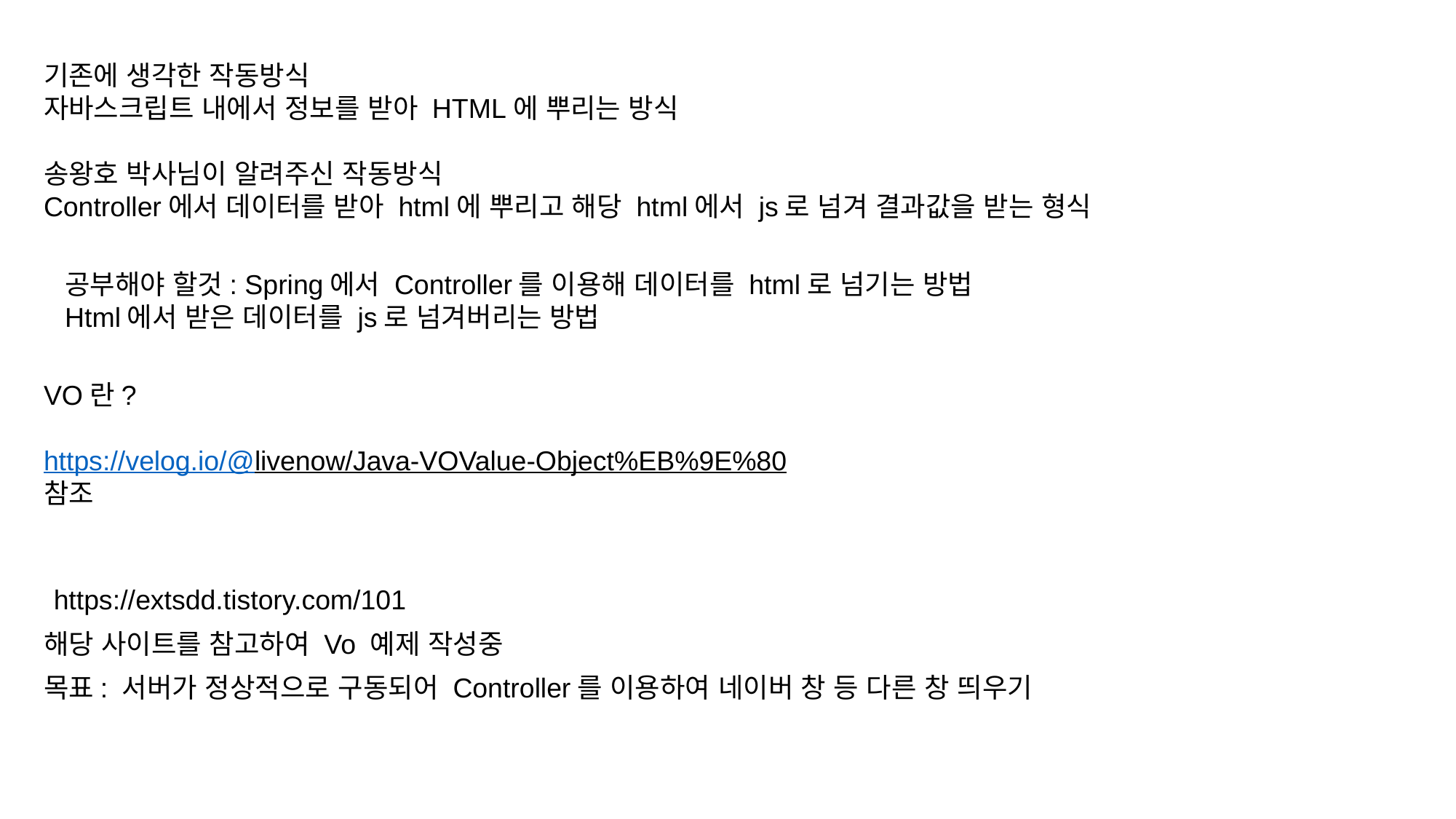

기존에 생각한 작동방식
자바스크립트 내에서 정보를 받아 HTML에 뿌리는 방식

송왕호 박사님이 알려주신 작동방식
Controller에서 데이터를 받아 html에 뿌리고 해당 html에서 js로 넘겨 결과값을 받는 형식
공부해야 할것: Spring에서 Controller를 이용해 데이터를 html로 넘기는 방법
Html에서 받은 데이터를 js로 넘겨버리는 방법
VO란?

https://velog.io/@livenow/Java-VOValue-Object%EB%9E%80
참조
https://extsdd.tistory.com/101
해당 사이트를 참고하여 Vo 예제 작성중
목표: 서버가 정상적으로 구동되어 Controller를 이용하여 네이버 창 등 다른 창 띄우기